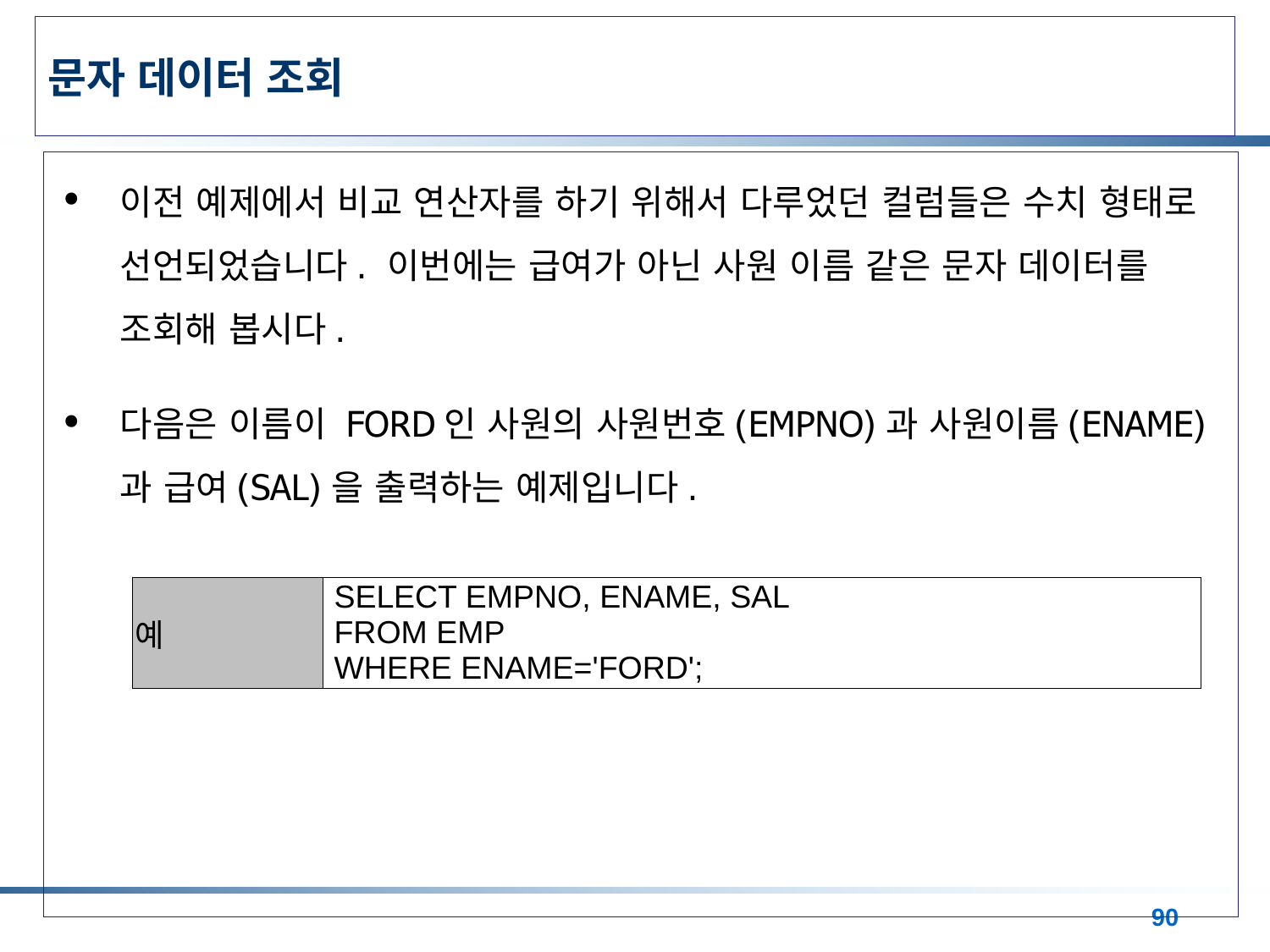

# 문자 데이터 조회
이전 예제에서 비교 연산자를 하기 위해서 다루었던 컬럼들은 수치 형태로 선언되었습니다. 이번에는 급여가 아닌 사원 이름 같은 문자 데이터를 조회해 봅시다.
다음은 이름이 FORD인 사원의 사원번호(EMPNO)과 사원이름(ENAME)과 급여(SAL)을 출력하는 예제입니다.

| 예 | SELECT EMPNO, ENAME, SAL FROM EMP WHERE ENAME='FORD'; |
| --- | --- |